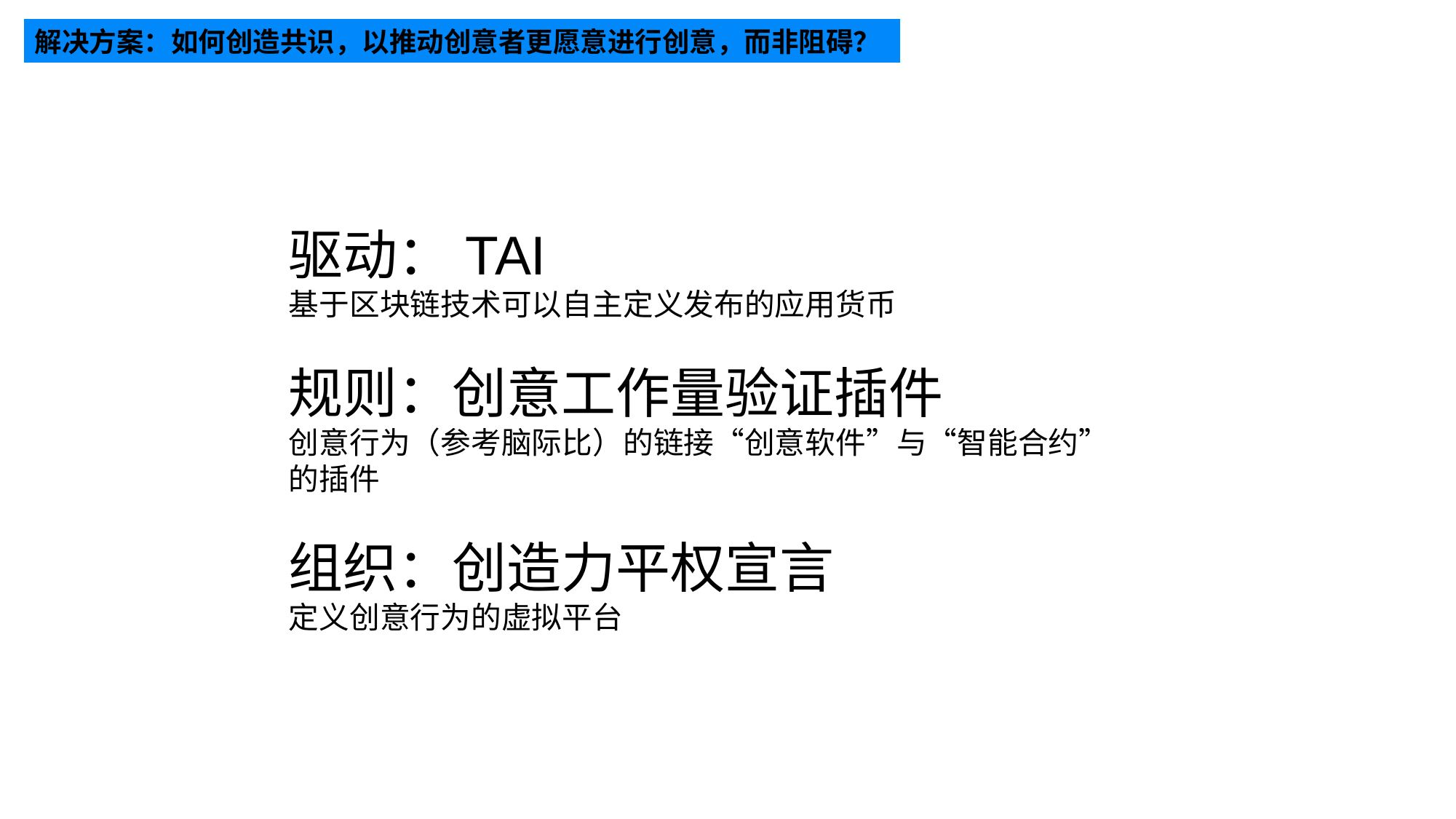

解决方案：如何创造共识，以推动创意者更愿意进行创意，而非阻碍？
驱动：TAI
基于区块链技术可以自主定义发布的应用货币

规则：创意工作量验证插件
创意行为（参考脑际比）的链接“创意软件”与“智能合约”的插件

组织：创造力平权宣言
定义创意行为的虚拟平台